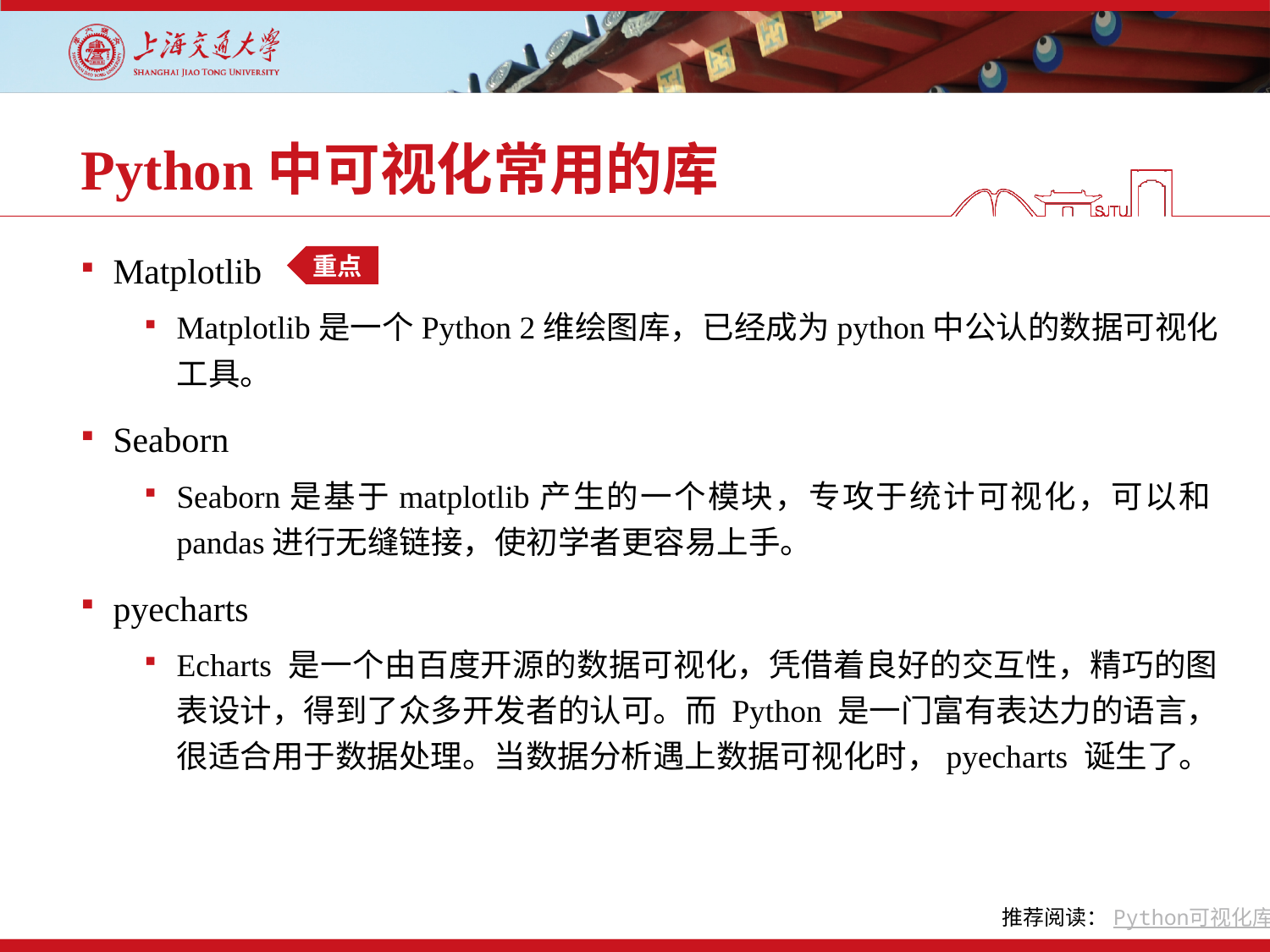

# Python中可视化常用的库
Matplotlib
Matplotlib是一个Python 2维绘图库，已经成为python中公认的数据可视化工具。
Seaborn
Seaborn是基于matplotlib产生的一个模块，专攻于统计可视化，可以和pandas进行无缝链接，使初学者更容易上手。
pyecharts
Echarts 是一个由百度开源的数据可视化，凭借着良好的交互性，精巧的图表设计，得到了众多开发者的认可。而 Python 是一门富有表达力的语言，很适合用于数据处理。当数据分析遇上数据可视化时，pyecharts 诞生了。
重点
推荐阅读：Python可视化库